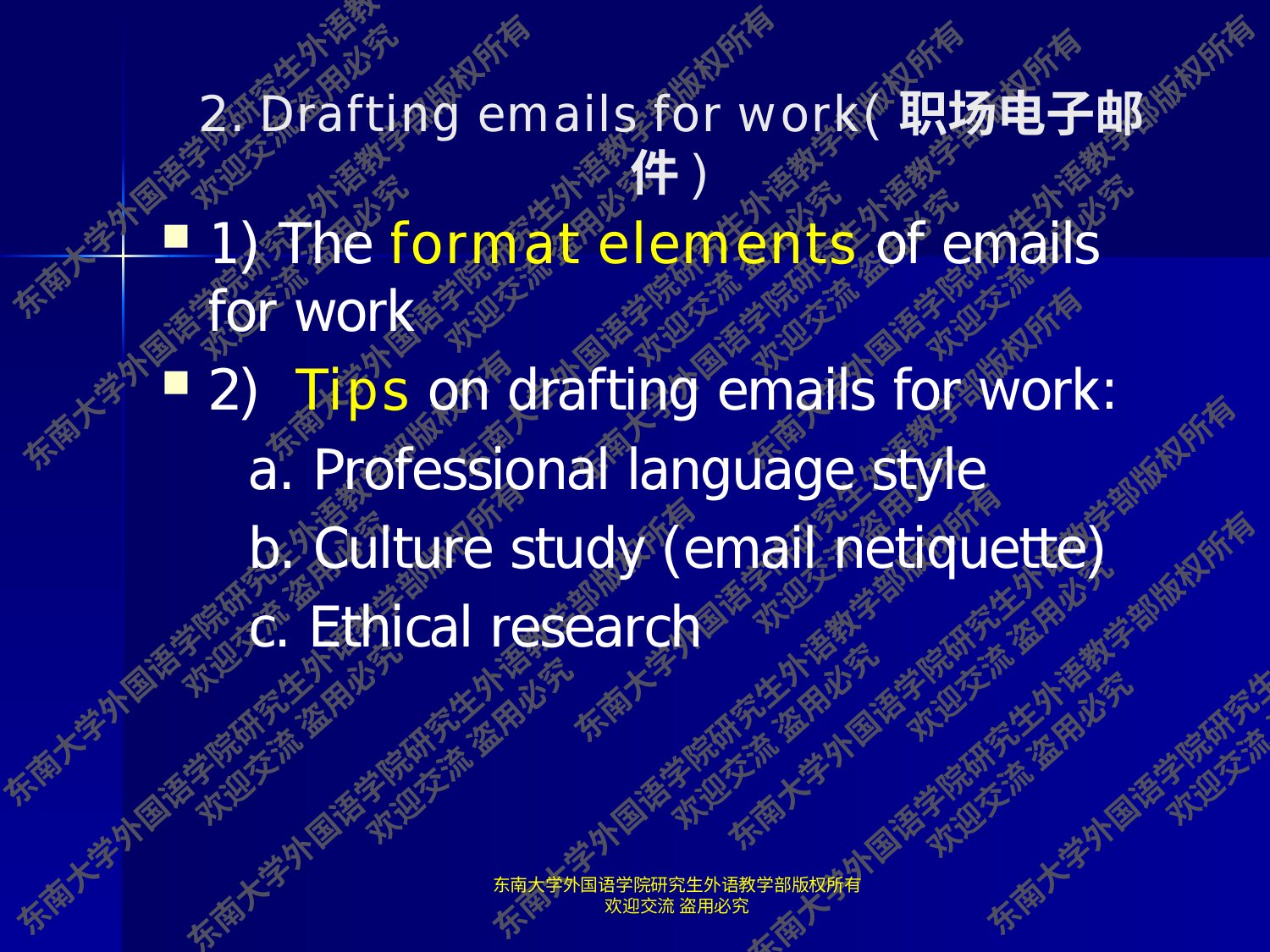

# 2. Drafting emails for work(职场电子邮件)
1) The format elements of emails for work
2)  Tips on drafting emails for work:
     a. Professional language style
     b. Culture study (email netiquette)
     c. Ethical research
东南大学外国语学院研究生外语教学部版权所有 欢迎交流 盗用必究